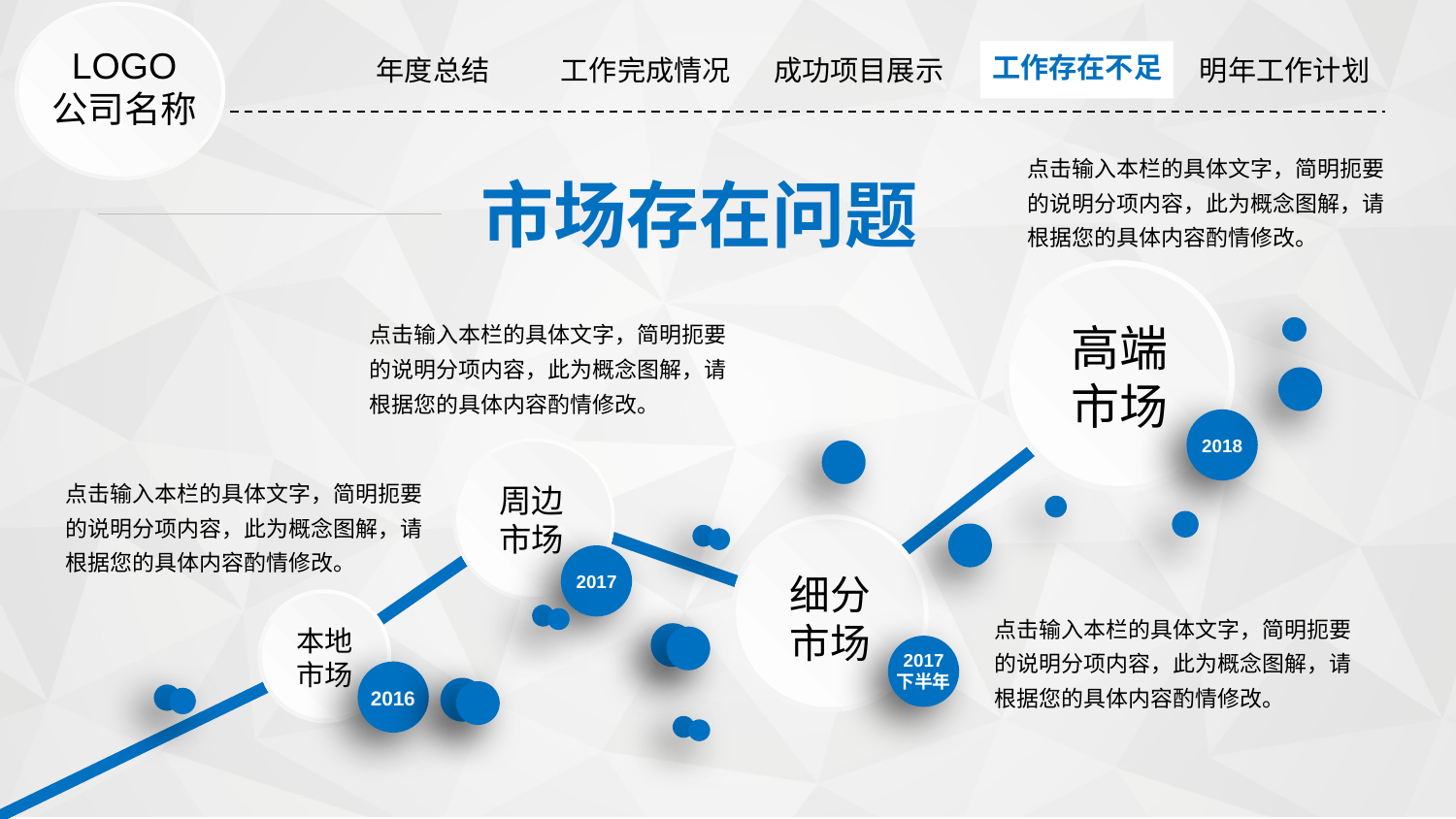

工作存在不足
| 年度总结 | 工作完成情况 | 成功项目展示 | 工作存在不足 | 明年工作计划 |
| --- | --- | --- | --- | --- |
LOGO
公司名称
点击输入本栏的具体文字，简明扼要的说明分项内容，此为概念图解，请根据您的具体内容酌情修改。
市场存在问题

高端
市场
点击输入本栏的具体文字，简明扼要的说明分项内容，此为概念图解，请根据您的具体内容酌情修改。

2018

周边
市场

点击输入本栏的具体文字，简明扼要的说明分项内容，此为概念图解，请根据您的具体内容酌情修改。

细分
市场

2017

本地
市场
点击输入本栏的具体文字，简明扼要的说明分项内容，此为概念图解，请根据您的具体内容酌情修改。

2017
下半年

2016